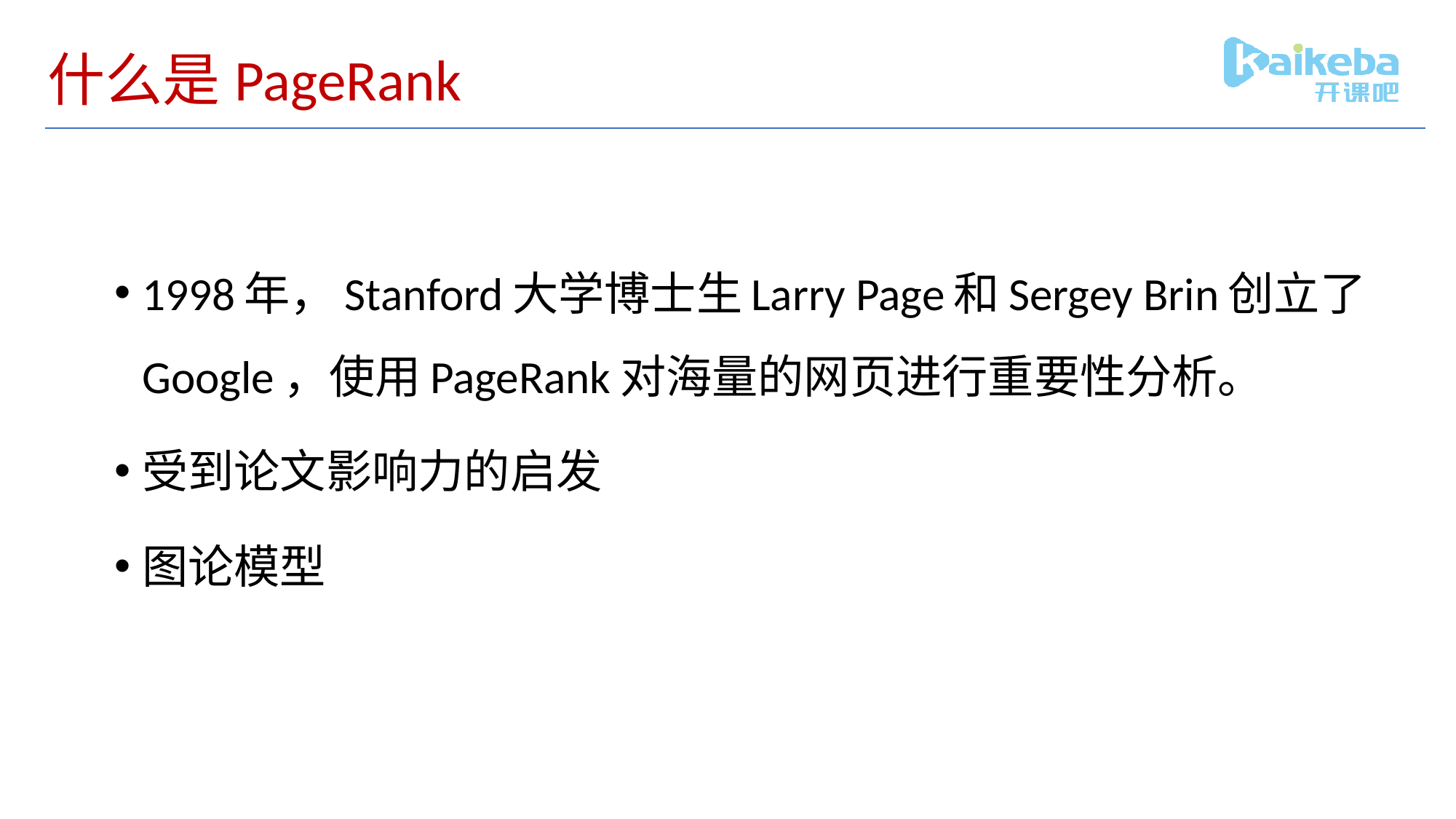

# 什么是PageRank
1998年，Stanford大学博士生Larry Page和Sergey Brin创立了Google，使用PageRank对海量的网页进行重要性分析。
受到论文影响力的启发
图论模型